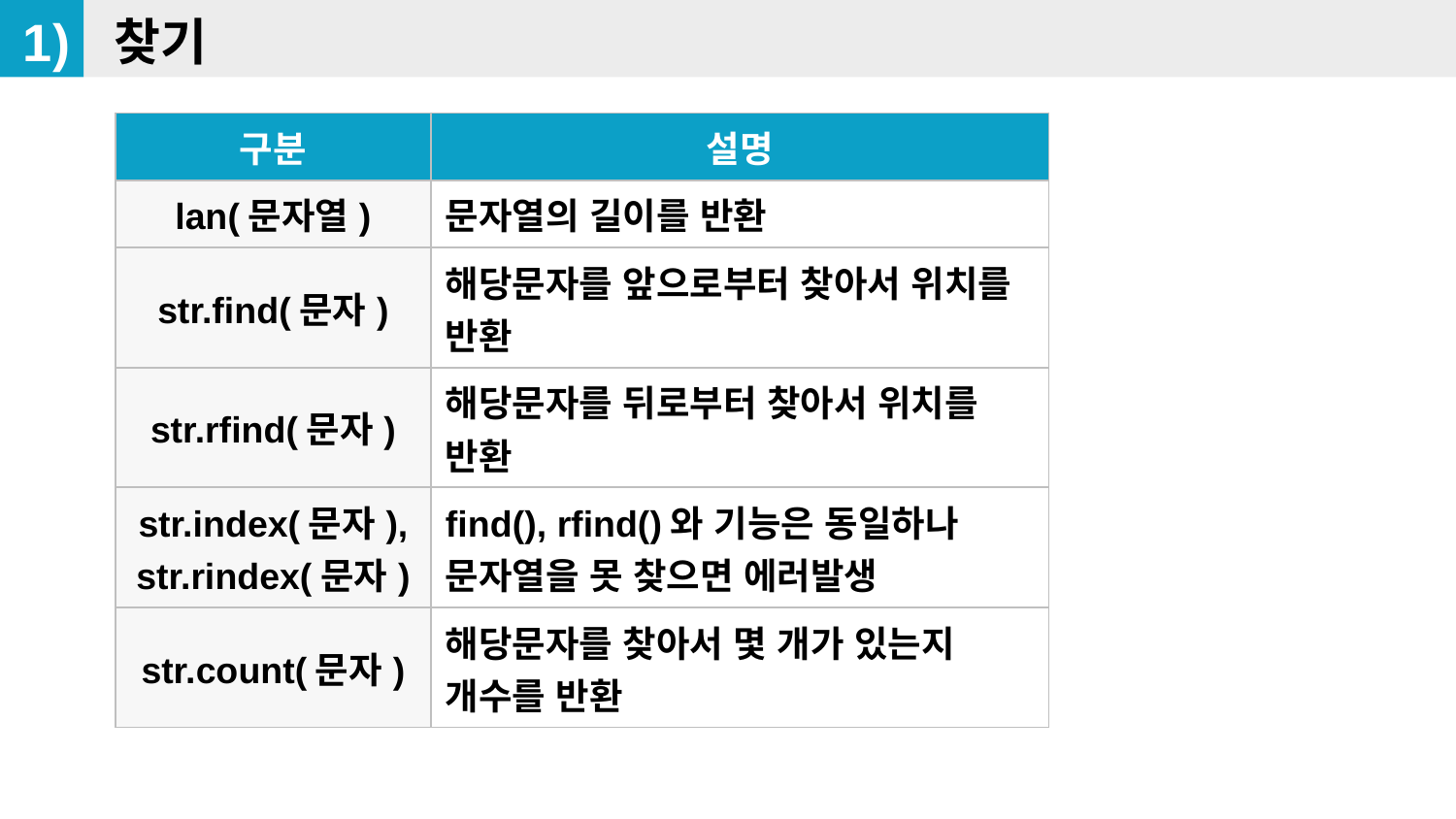

1)
찾기
| 구분 | 설명 |
| --- | --- |
| lan(문자열) | 문자열의 길이를 반환 |
| str.find(문자) | 해당문자를 앞으로부터 찾아서 위치를 반환 |
| str.rfind(문자) | 해당문자를 뒤로부터 찾아서 위치를 반환 |
| str.index(문자), str.rindex(문자) | find(), rfind()와 기능은 동일하나 문자열을 못 찾으면 에러발생 |
| str.count(문자) | 해당문자를 찾아서 몇 개가 있는지 개수를 반환 |